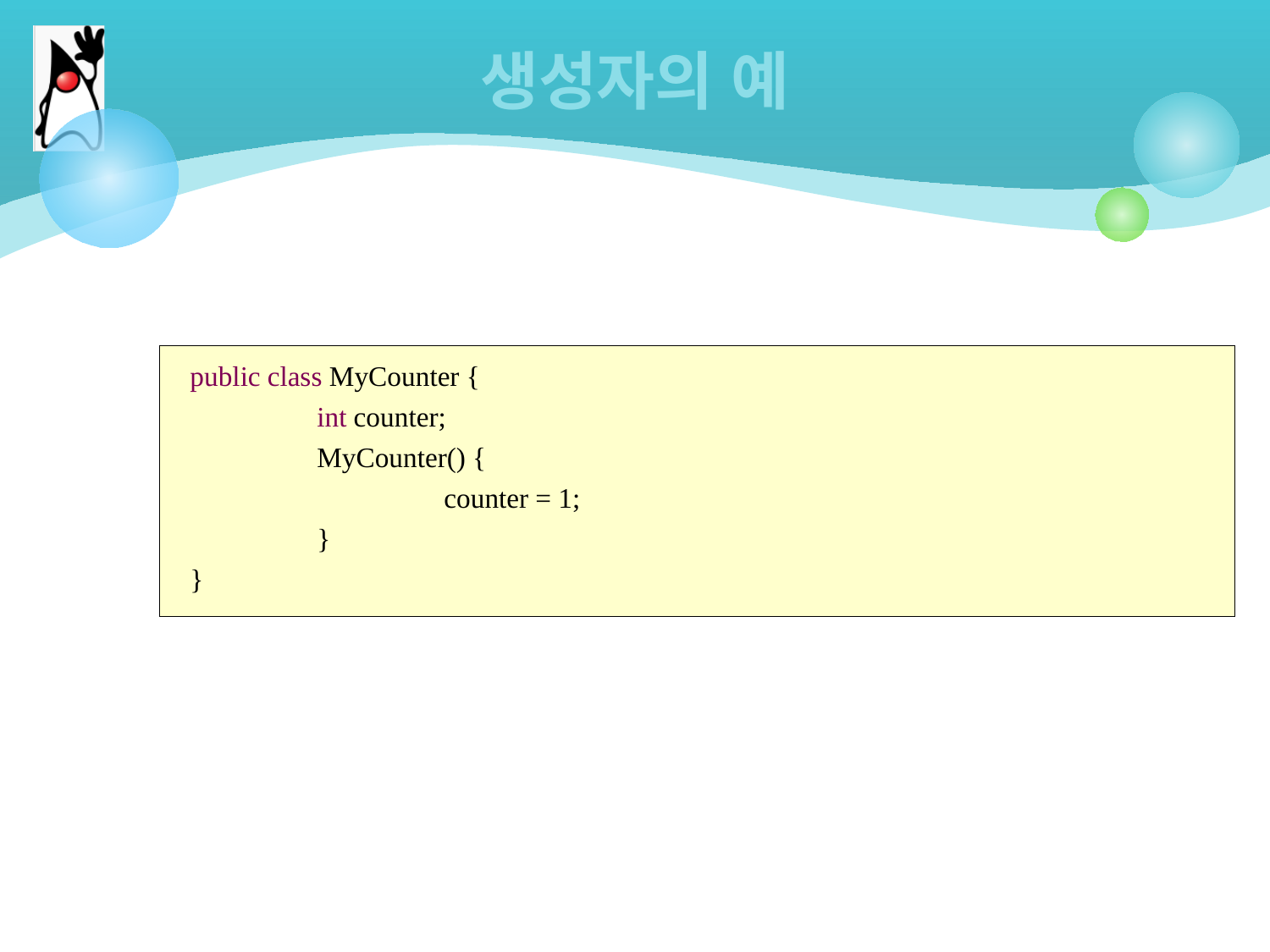

# 생성자의 예
public class MyCounter {
	int counter;
	MyCounter() {
		counter = 1;
	}
}